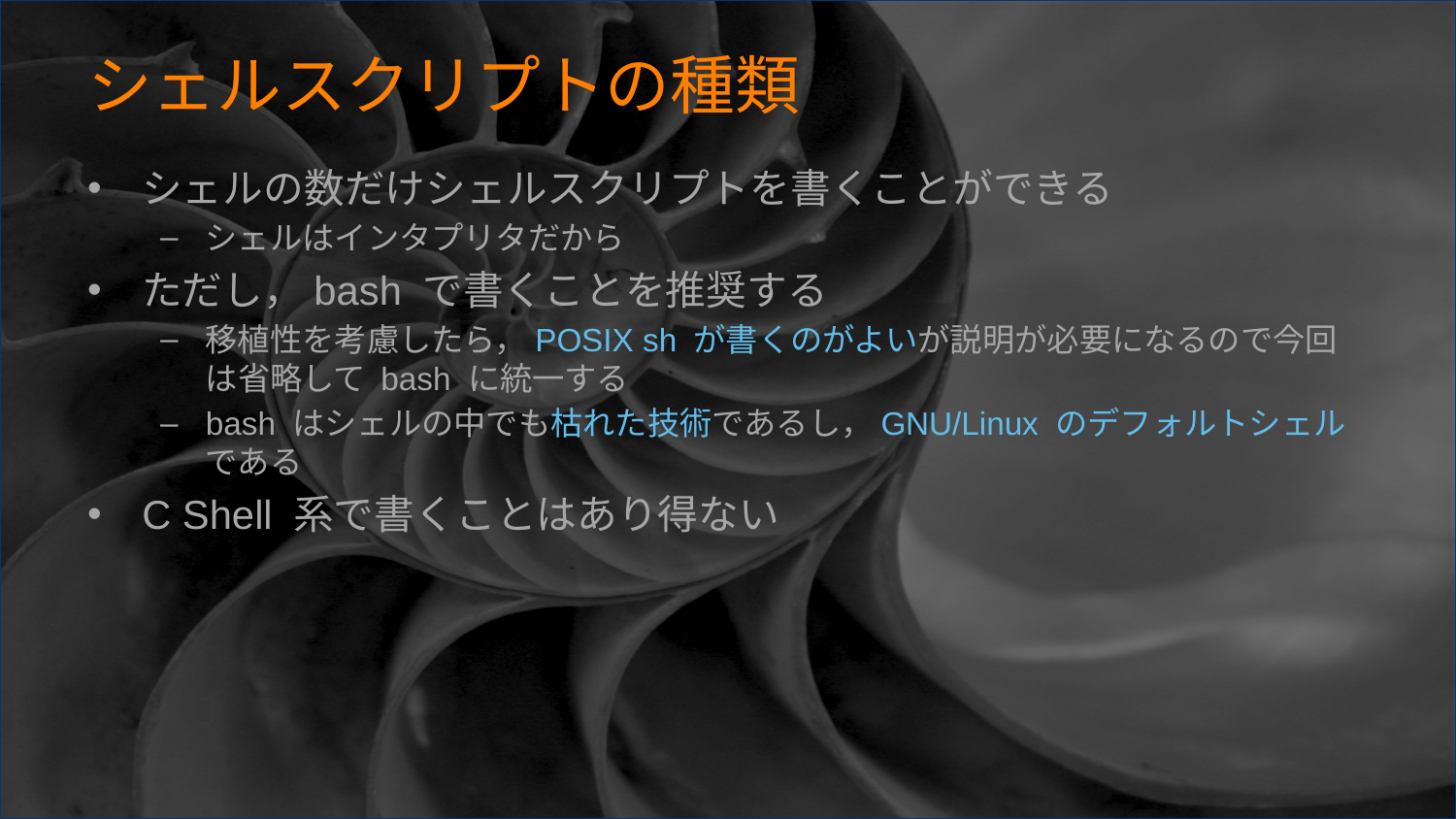

# シェルスクリプトの種類
シェルの数だけシェルスクリプトを書くことができる
シェルはインタプリタだから
ただし，bash で書くことを推奨する
移植性を考慮したら，POSIX sh が書くのがよいが説明が必要になるので今回は省略して bash に統一する
bash はシェルの中でも枯れた技術であるし，GNU/Linux のデフォルトシェルである
C Shell 系で書くことはあり得ない